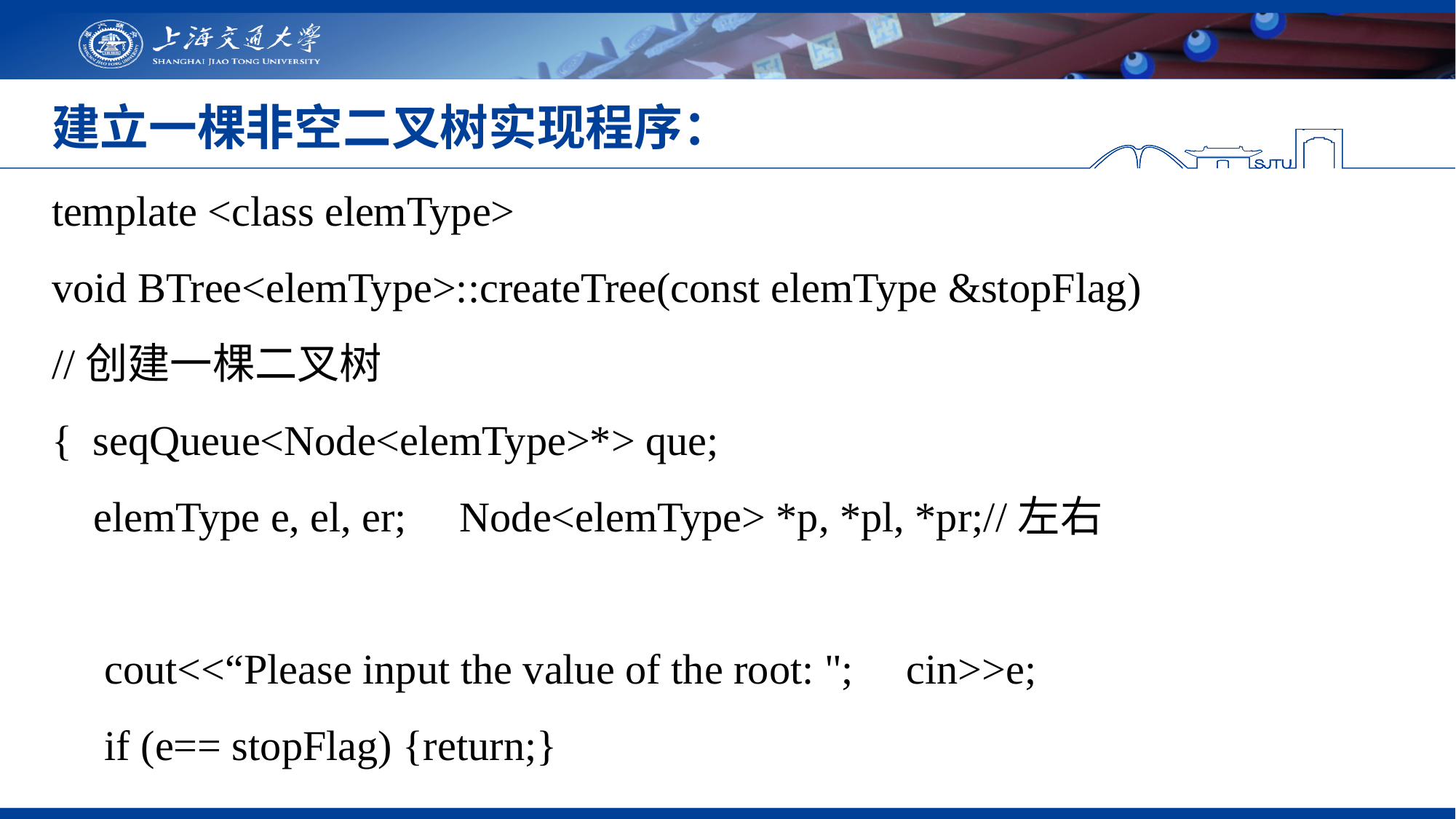

# 建立一棵非空二叉树实现程序：
template <class elemType>
void BTree<elemType>::createTree(const elemType &stopFlag)
//创建一棵二叉树
{  seqQueue<Node<elemType>*> que;
    elemType e, el, er;     Node<elemType> *p, *pl, *pr;//左右

     cout<<“Please input the value of the root: ";     cin>>e;
     if (e== stopFlag) {return;}